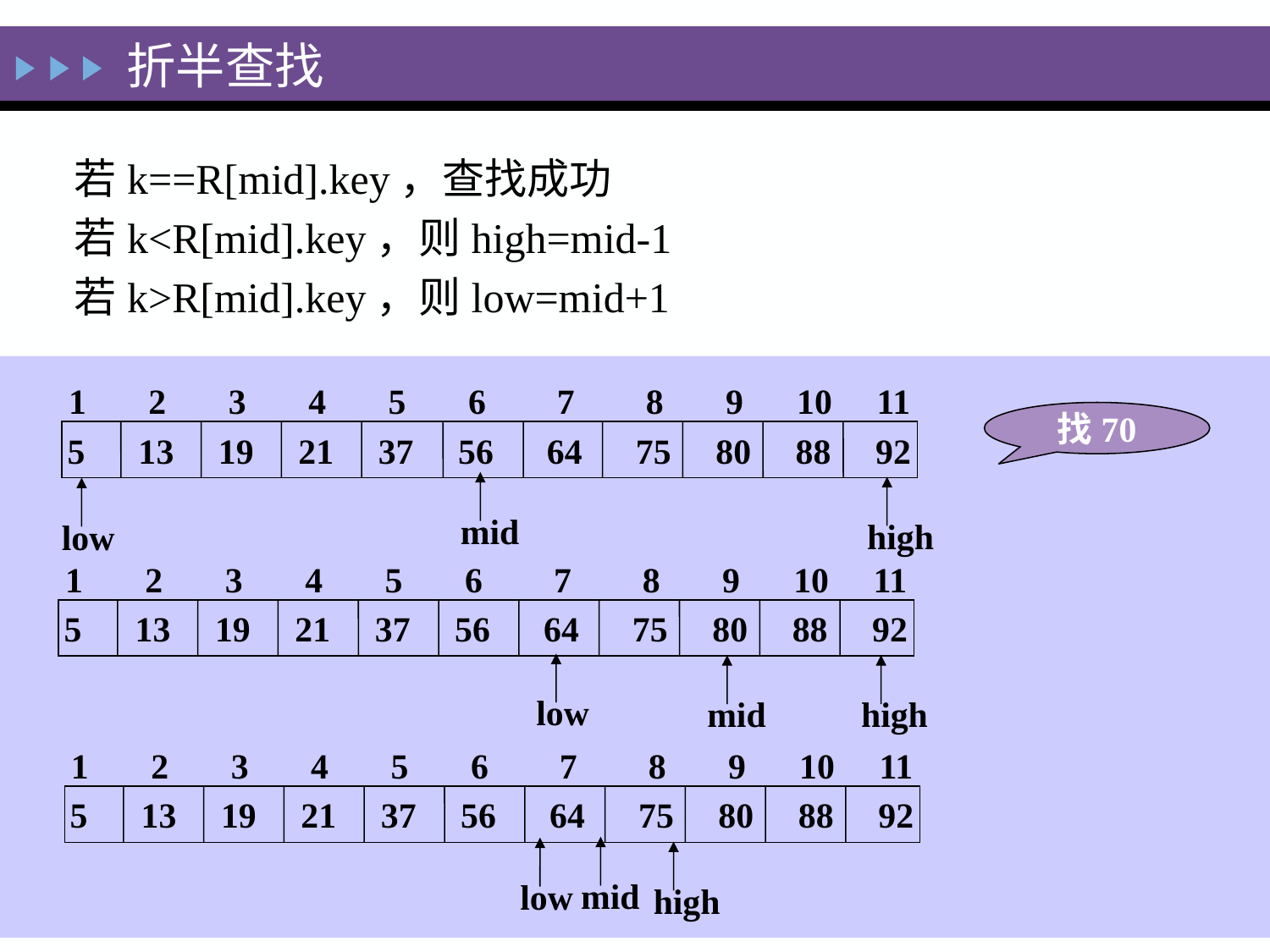

折半查找
若k==R[mid].key，查找成功
若k<R[mid].key，则high=mid-1
若k>R[mid].key，则low=mid+1

1       2       3       4       5       6        7        8       9      10     11

5      13     19     21     37     56      64      75     80     88     92
找70

mid

high

low
1       2       3       4       5       6        7        8       9      10     11

5      13     19     21     37     56      64      75     80     88     92

low

mid

high
1       2       3       4       5       6        7        8       9      10     11

5      13     19     21     37     56      64      75     80     88     92

mid

low

high